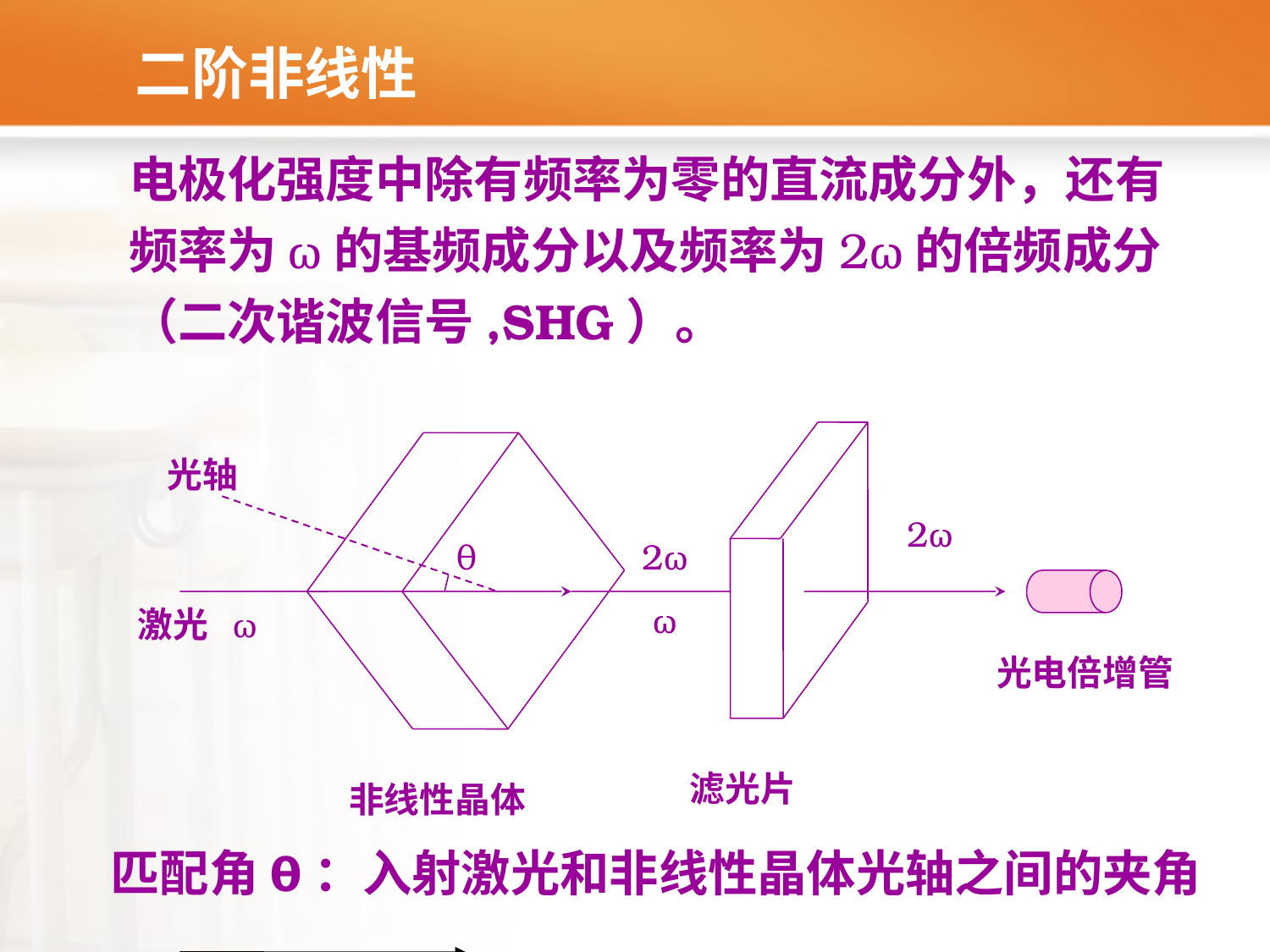

二阶非线性
电极化强度中除有频率为零的直流成分外，还有频率为ω的基频成分以及频率为2ω的倍频成分（二次谐波信号,SHG）。

2ω
θ
2ω

ω

激光
ω
光电倍增管
滤光片
非线性晶体
光轴
匹配角θ：入射激光和非线性晶体光轴之间的夹角